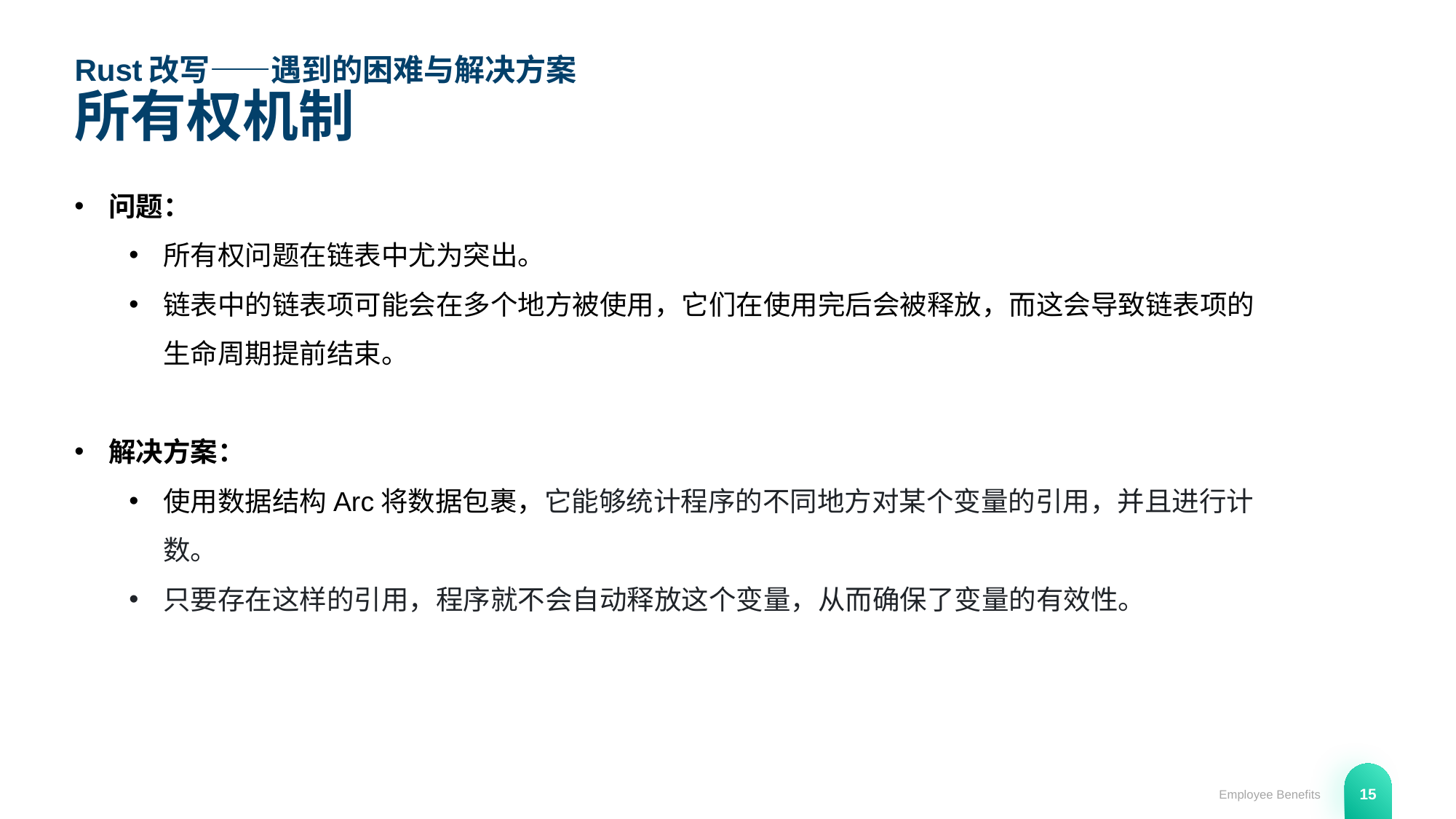

# Rust改写——遇到的困难与解决方案 所有权机制
问题：
所有权问题在链表中尤为突出。
链表中的链表项可能会在多个地方被使用，它们在使用完后会被释放，而这会导致链表项的生命周期提前结束。

解决方案：
使用数据结构Arc将数据包裹，它能够统计程序的不同地方对某个变量的引用，并且进行计数。
只要存在这样的引用，程序就不会自动释放这个变量，从而确保了变量的有效性。